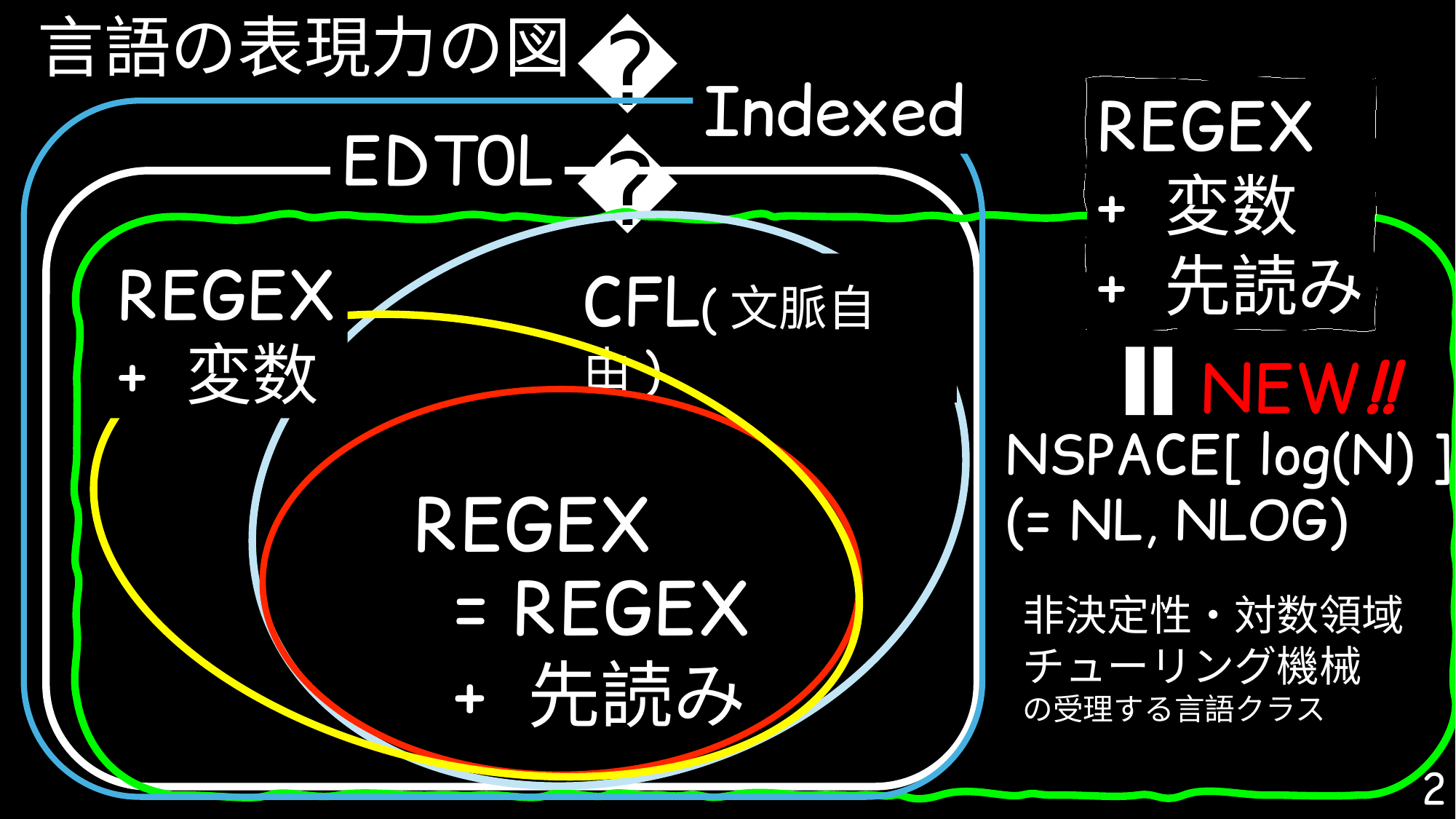

言語の表現力の図
🗺️
Indexed
REGEX
+ 変数
+ 先読み

EDT0L

REGEX
+ 変数
CFL(文脈自由)

NEW!!

NSPACE[ log(N) ]
(= NL, NLOG)
REGEX
= REGEX
+ 先読み
非決定性・対数領域
チューリング機械
の受理する言語クラス
2